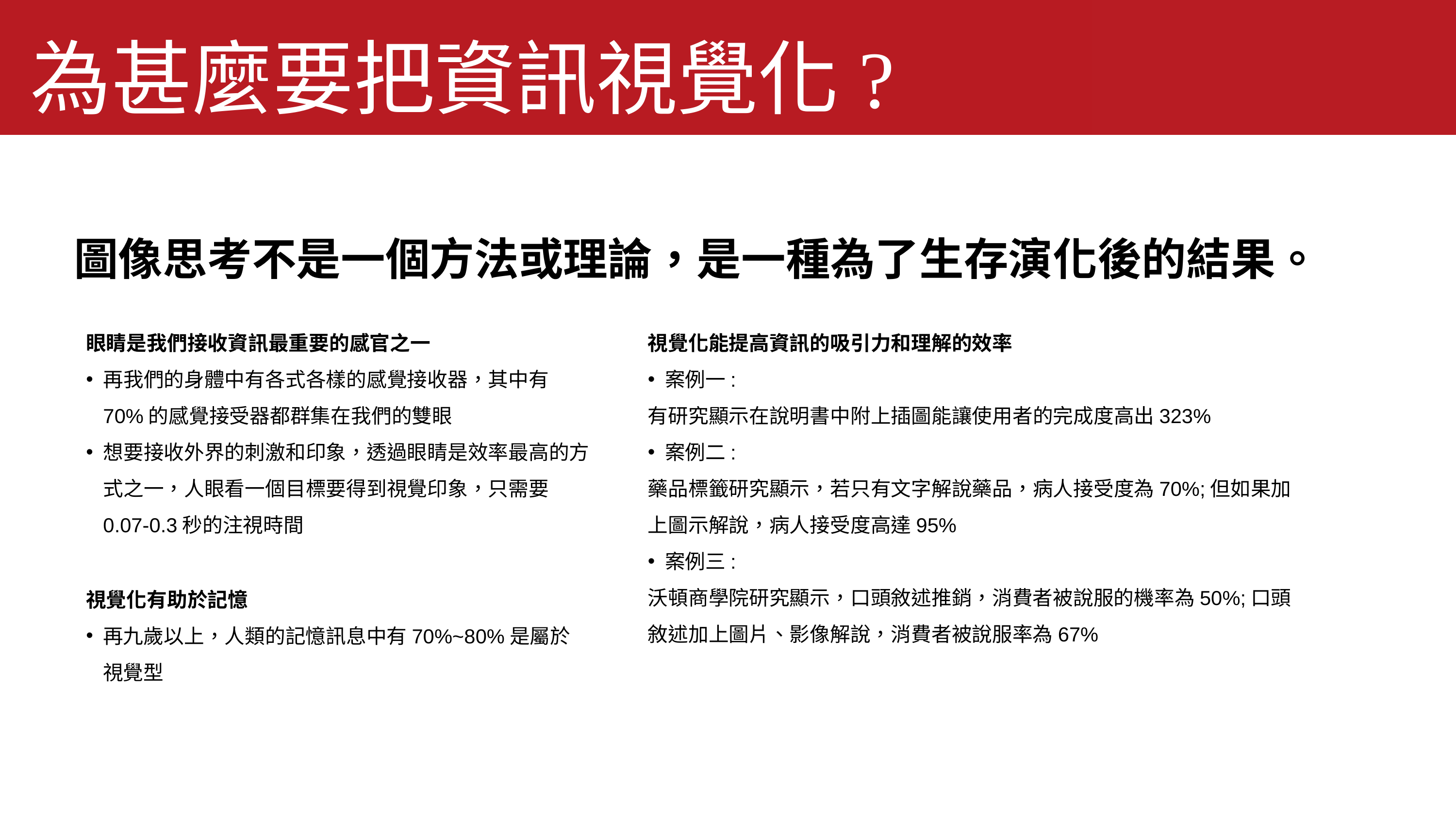

為甚麼要把資訊視覺化?
圖像思考不是一個方法或理論，是一種為了生存演化後的結果。
眼睛是我們接收資訊最重要的感官之一
再我們的身體中有各式各樣的感覺接收器，其中有70%的感覺接受器都群集在我們的雙眼
想要接收外界的刺激和印象，透過眼睛是效率最高的方式之一，人眼看一個目標要得到視覺印象，只需要0.07-0.3秒的注視時間
視覺化能提高資訊的吸引力和理解的效率
案例一:
有研究顯示在說明書中附上插圖能讓使用者的完成度高出323%
案例二:
藥品標籤研究顯示，若只有文字解說藥品，病人接受度為70%;但如果加上圖示解說，病人接受度高達95%
案例三:
沃頓商學院研究顯示，口頭敘述推銷，消費者被說服的機率為50%;口頭敘述加上圖片、影像解說，消費者被說服率為67%
視覺化有助於記憶
再九歲以上，人類的記憶訊息中有70%~80%是屬於視覺型